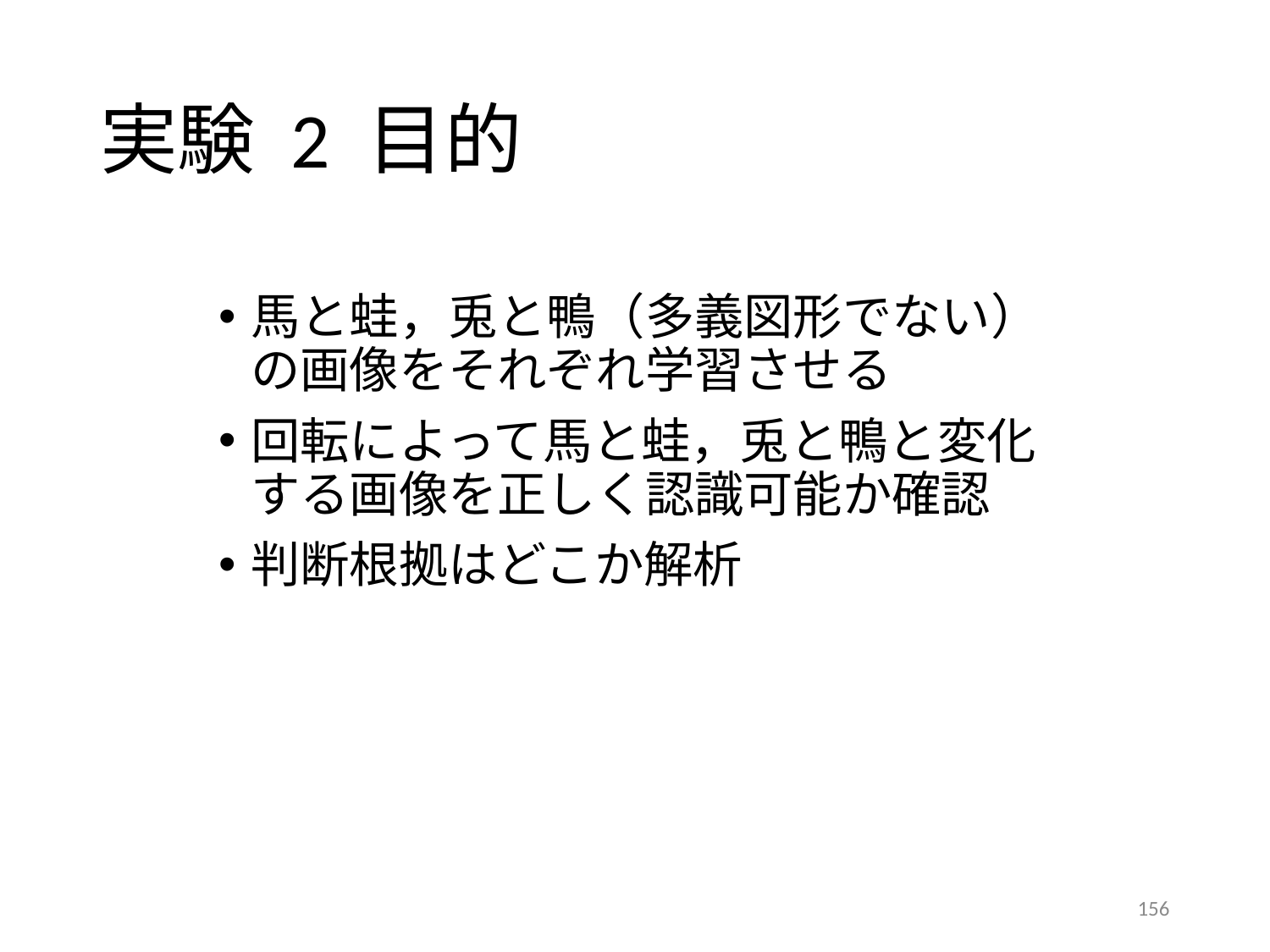

# 実験 2 目的
馬と蛙，兎と鴨（多義図形でない）の画像をそれぞれ学習させる
回転によって馬と蛙，兎と鴨と変化する画像を正しく認識可能か確認
判断根拠はどこか解析

156